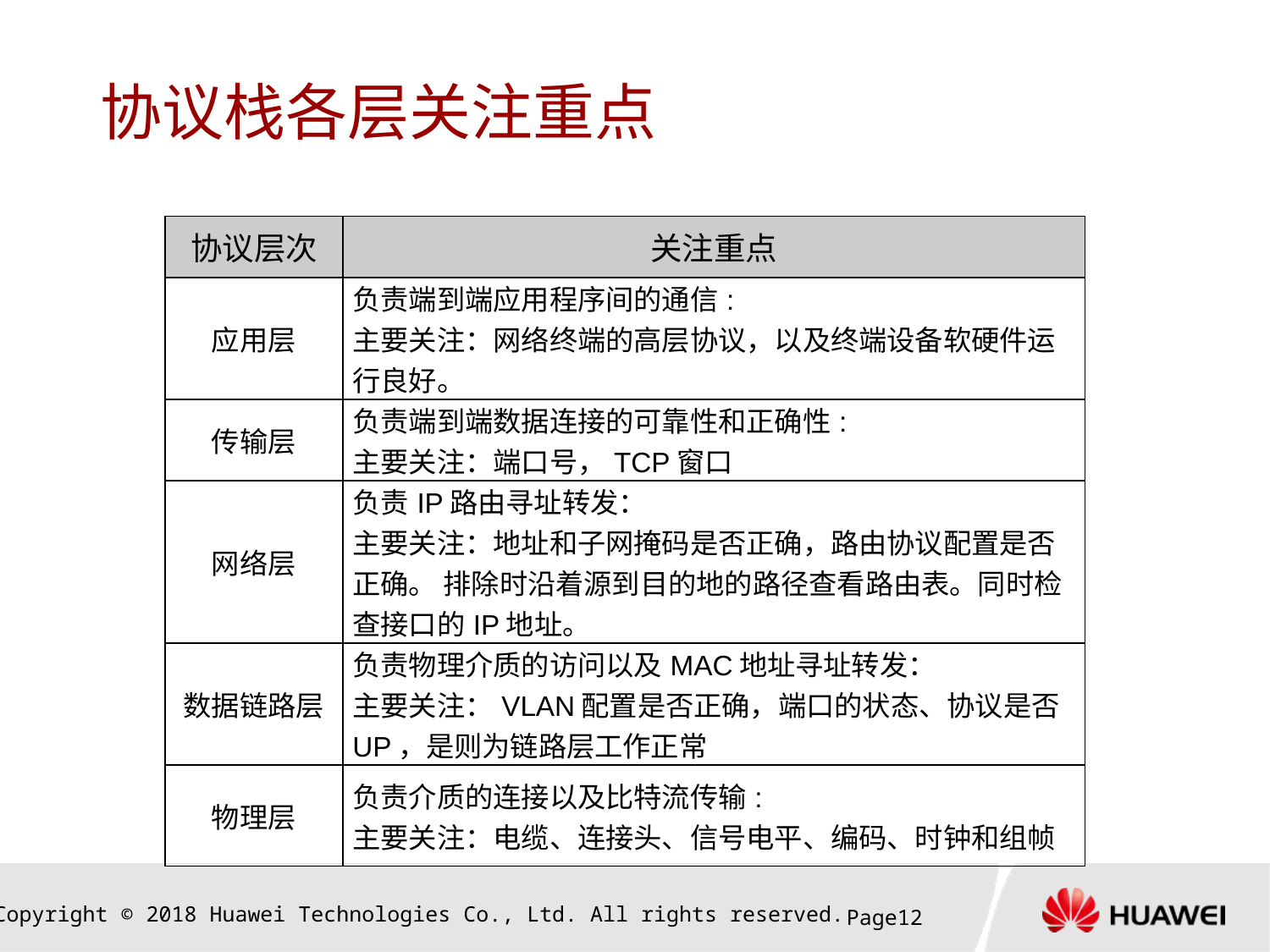

# 协议栈各层关注重点
| 协议层次 | 关注重点 |
| --- | --- |
| 应用层 | 负责端到端应用程序间的通信: 主要关注：网络终端的高层协议，以及终端设备软硬件运行良好。 |
| 传输层 | 负责端到端数据连接的可靠性和正确性: 主要关注：端口号，TCP窗口 |
| 网络层 | 负责IP路由寻址转发： 主要关注：地址和子网掩码是否正确，路由协议配置是否正确。 排除时沿着源到目的地的路径查看路由表。同时检查接口的IP地址。 |
| 数据链路层 | 负责物理介质的访问以及MAC地址寻址转发： 主要关注：VLAN配置是否正确，端口的状态、协议是否UP，是则为链路层工作正常 |
| 物理层 | 负责介质的连接以及比特流传输: 主要关注：电缆、连接头、信号电平、编码、时钟和组帧 |
Page12